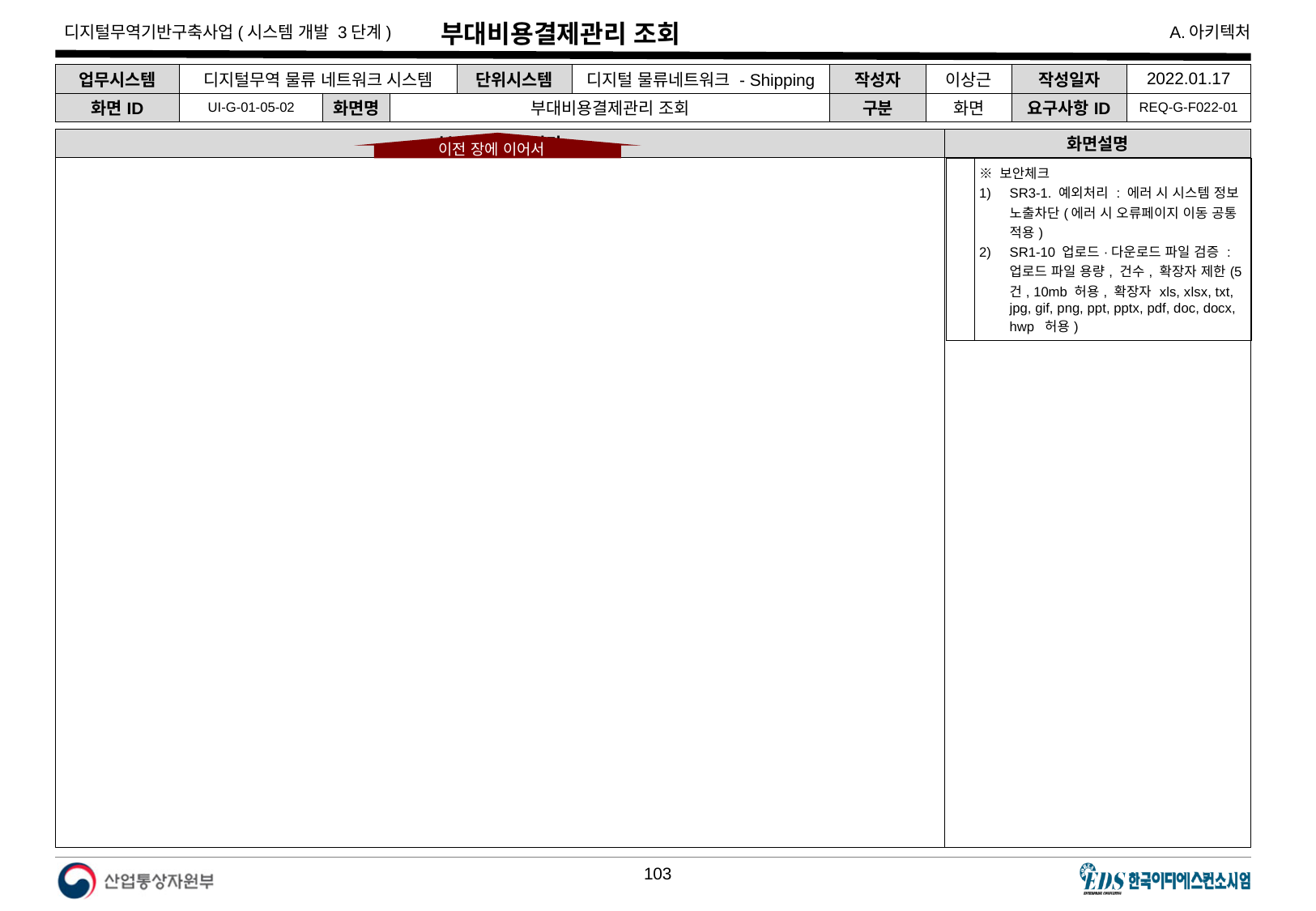

# 부대비용결제관리 조회
| 업무시스템 | 디지털무역 물류 네트워크 시스템 |  |  | 단위시스템 | 디지털 물류네트워크 - Shipping | 작성자 | 이상근 | 작성일자 | 2022.01.17 |
| --- | --- | --- | --- | --- | --- | --- | --- | --- | --- |
| 화면ID | UI-G-01-05-02 | 화면명 | 부대비용결제관리 조회 |  |  | 구분 | 화면 | 요구사항ID | REQ-G-F022-01 |
부대비용결제관리

화면설명

이전 장에 이어서

|  | ※ 보안체크 SR3-1. 예외처리 : 에러 시 시스템 정보 노출차단(에러 시 오류페이지 이동 공통 적용) SR1-10 업로드·다운로드 파일 검증 : 업로드 파일 용량, 건수, 확장자 제한(5건, 10mb 허용, 확장자 xls, xlsx, txt, jpg, gif, png, ppt, pptx, pdf, doc, docx, hwp 허용) |
| --- | --- |